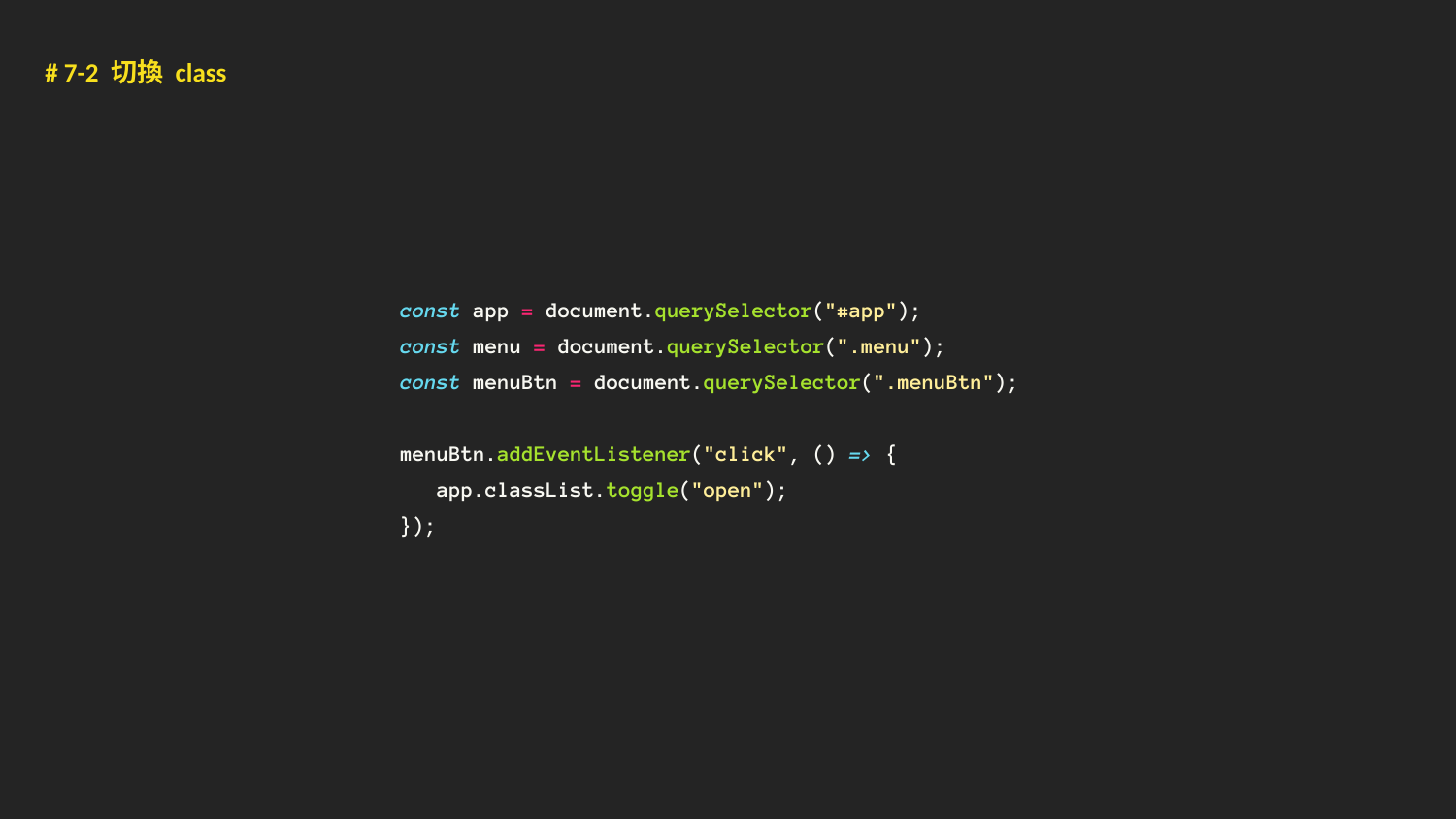

# 7-2 切換 class
const app = document.querySelector("#app");
const menu = document.querySelector(".menu");
const menuBtn = document.querySelector(".menuBtn");

menuBtn.addEventListener("click", () => {
   app.classList.toggle("open");
});